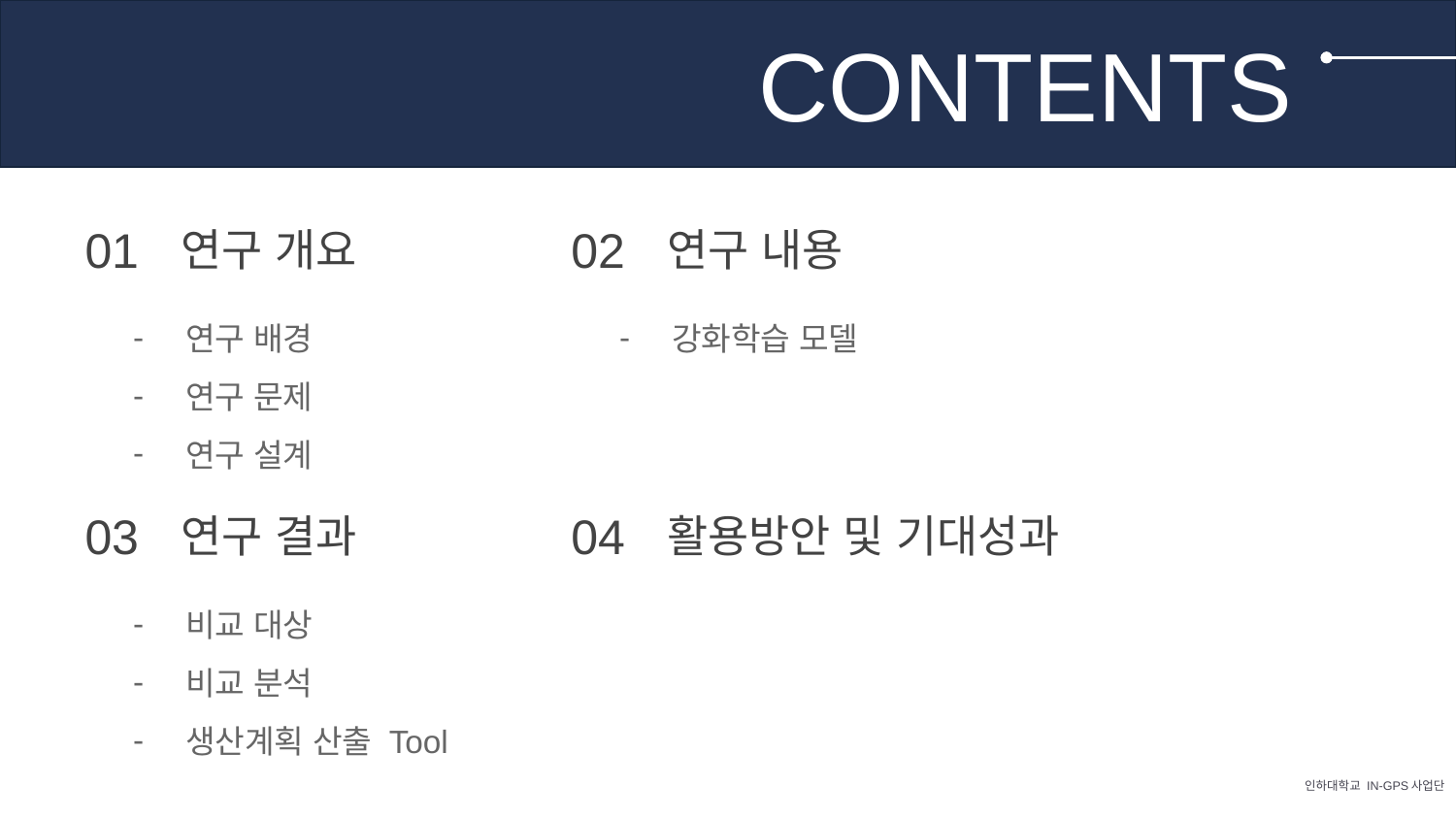

CONTENTS

01
연구 개요
02
연구 내용
연구 배경
연구 문제
연구 설계
강화학습 모델
03
연구 결과
04
활용방안 및 기대성과
비교 대상
비교 분석
생산계획 산출 Tool